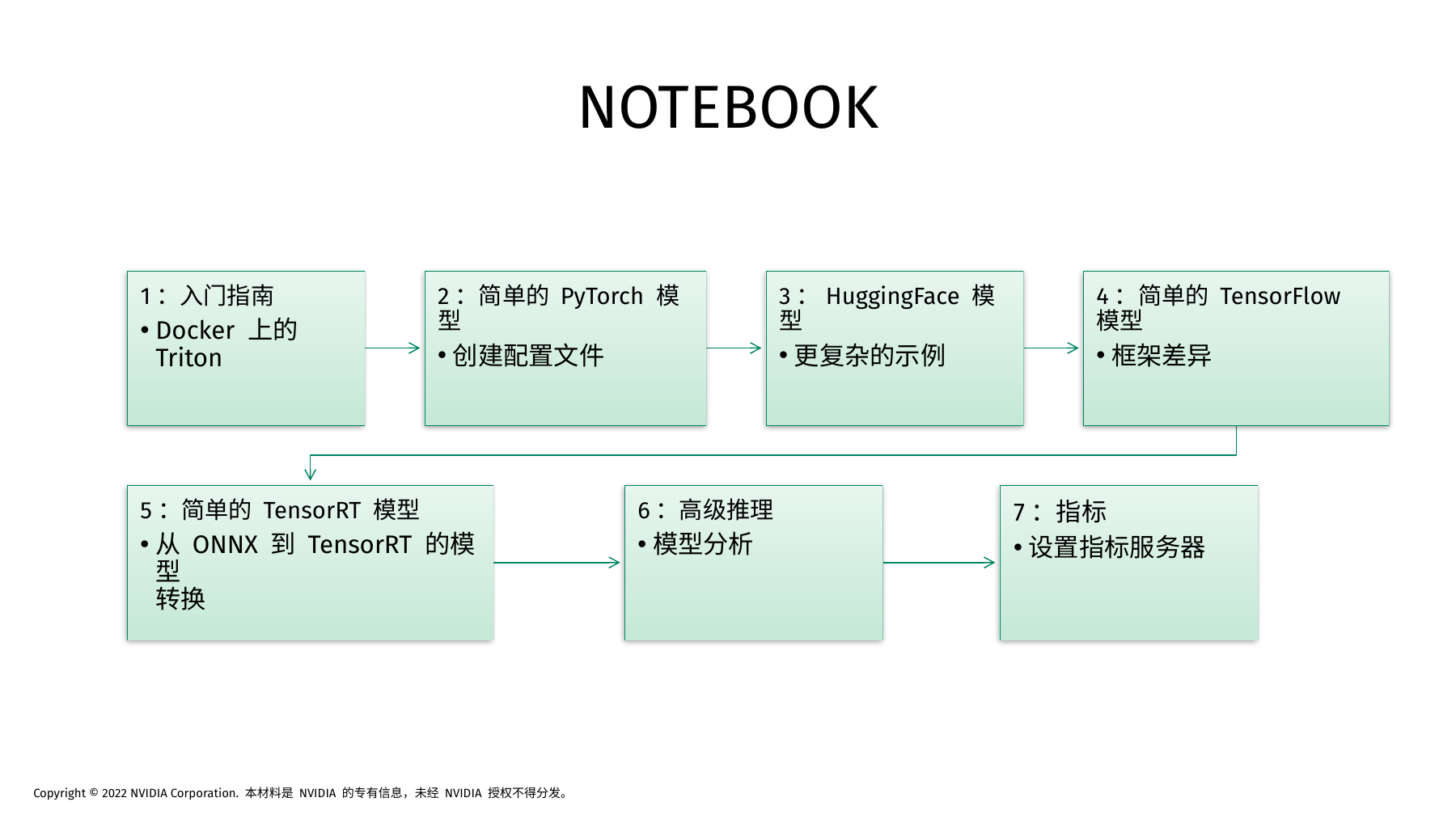

# NOTEBOOK

1：入门指南
Docker 上的 Triton

2：简单的 PyTorch 模型
创建配置文件

3：HuggingFace 模型
更复杂的示例

4：简单的 TensorFlow
模型
框架差异

5：简单的 TensorRT 模型
从 ONNX 到 TensorRT 的模型
转换

6：高级推理
模型分析
7：指标
设置指标服务器
Copyright © 2022 NVIDIA Corporation. 本材料是 NVIDIA 的专有信息，未经 NVIDIA 授权不得分发。